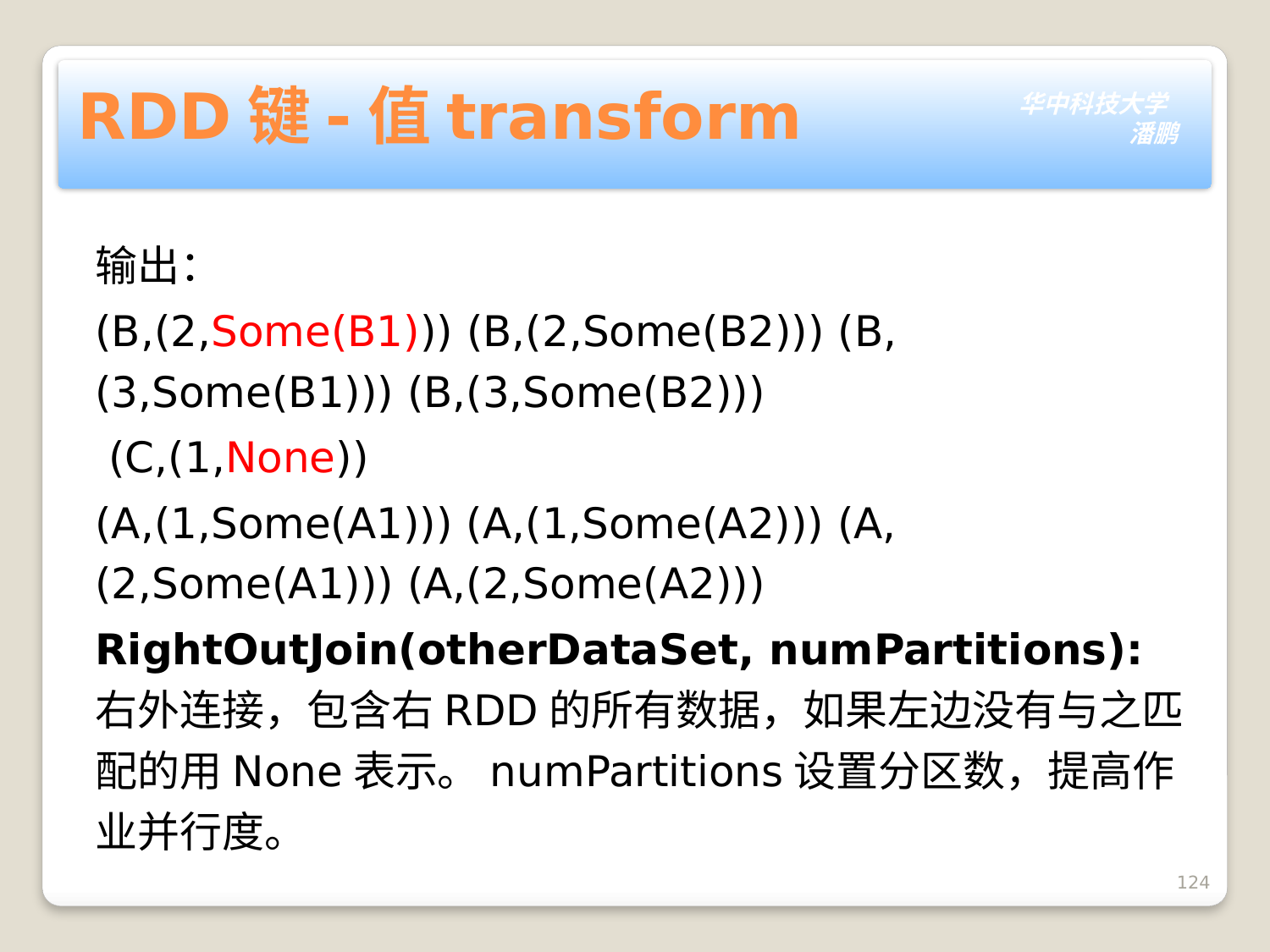

# RDD键-值transform
输出：
(B,(2,Some(B1))) (B,(2,Some(B2))) (B,(3,Some(B1))) (B,(3,Some(B2)))
 (C,(1,None))
(A,(1,Some(A1))) (A,(1,Some(A2))) (A,(2,Some(A1))) (A,(2,Some(A2)))
RightOutJoin(otherDataSet, numPartitions):右外连接，包含右RDD的所有数据，如果左边没有与之匹配的用None表示。numPartitions设置分区数，提高作业并行度。
124